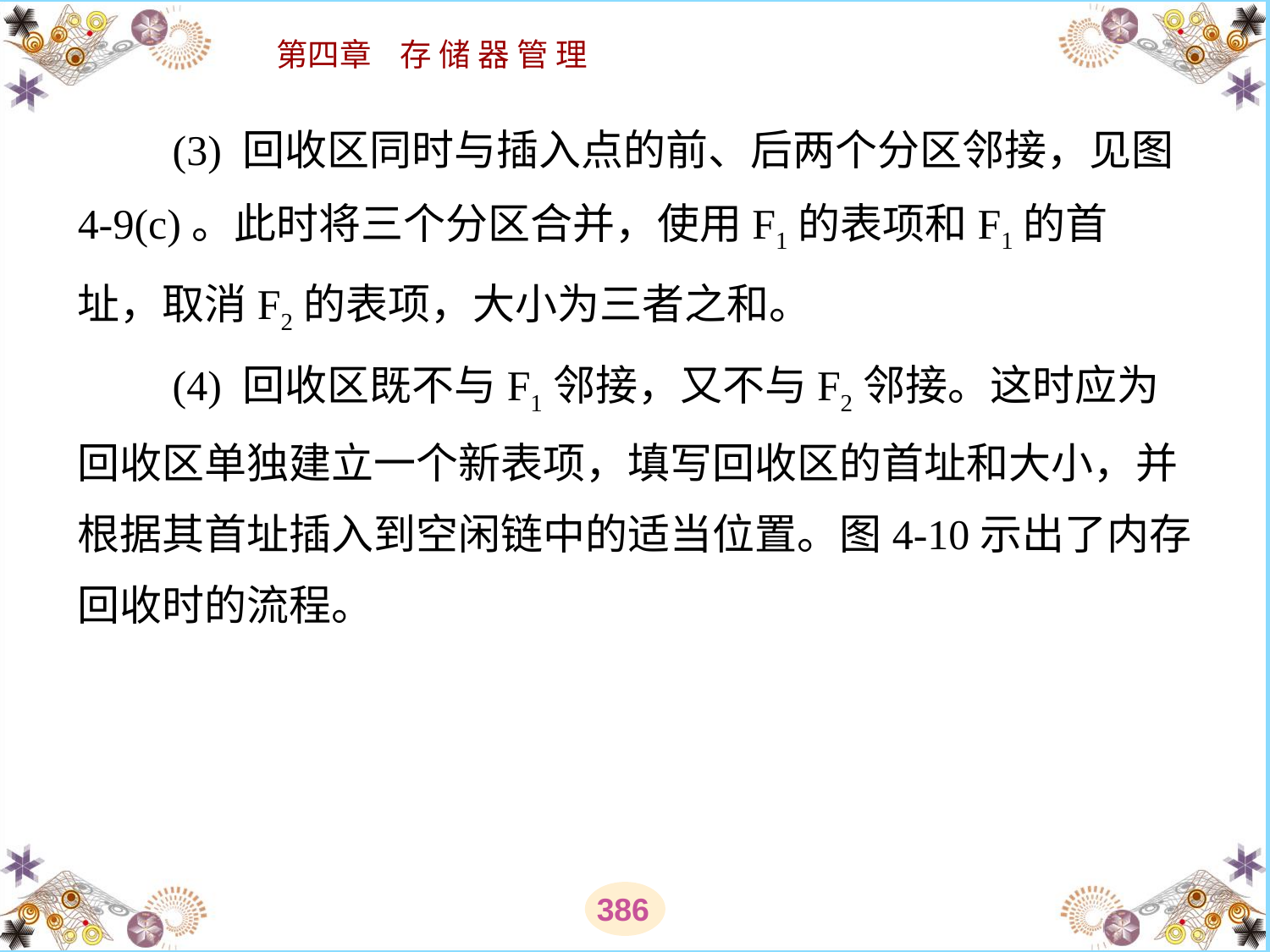

# (3) 回收区同时与插入点的前、后两个分区邻接，见图 4-9(c)。此时将三个分区合并，使用F1的表项和F1的首址，取消F2的表项，大小为三者之和。 　　(4) 回收区既不与F1邻接，又不与F2邻接。这时应为回收区单独建立一个新表项，填写回收区的首址和大小，并根据其首址插入到空闲链中的适当位置。图4-10示出了内存回收时的流程。